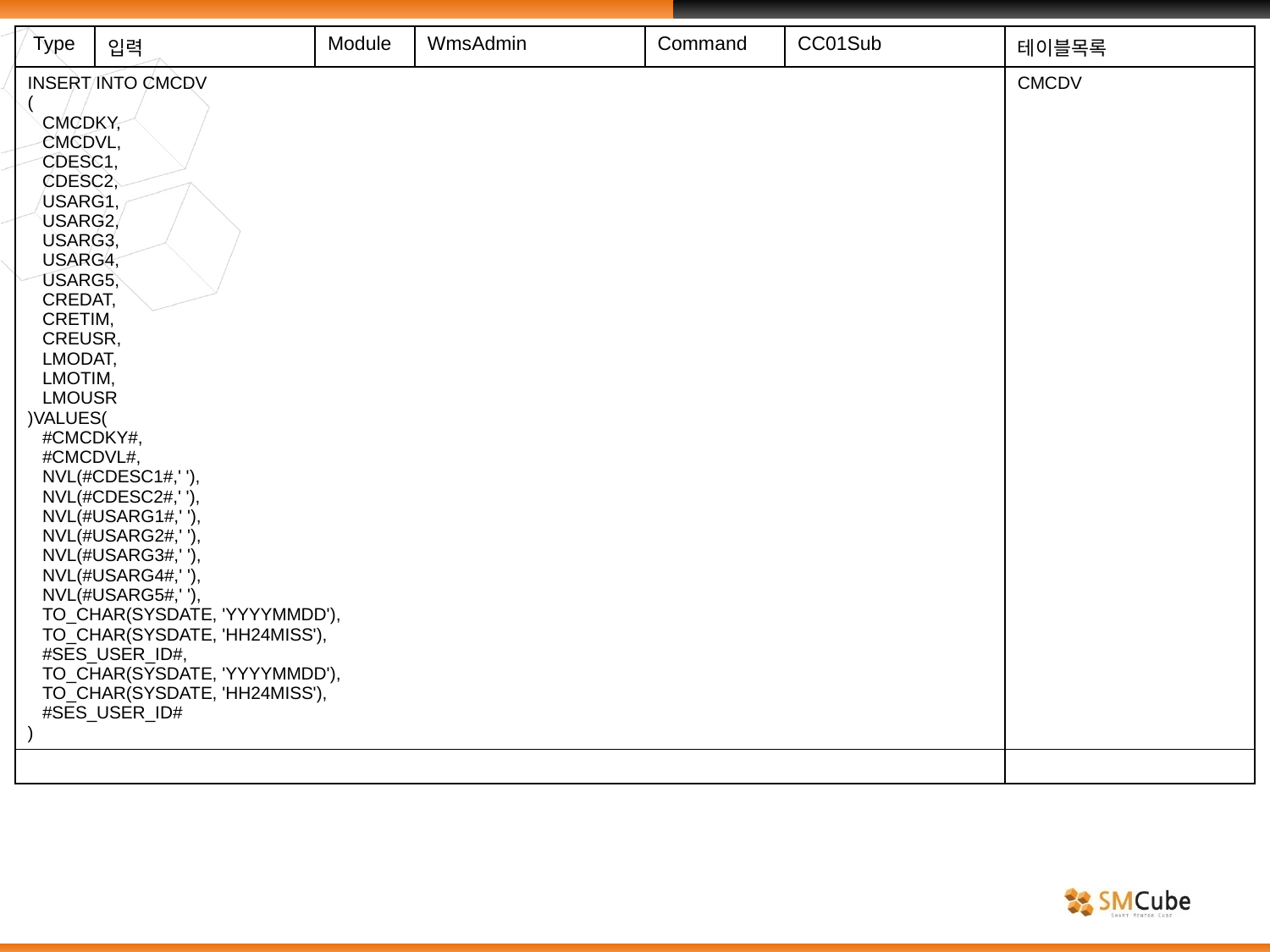

| Type | 입력 | Module | WmsAdmin | Command | CC01Sub | 테이블목록 |
| --- | --- | --- | --- | --- | --- | --- |
| INSERT INTO CMCDV ( CMCDKY, CMCDVL, CDESC1, CDESC2, USARG1, USARG2, USARG3, USARG4, USARG5, CREDAT, CRETIM, CREUSR, LMODAT, LMOTIM, LMOUSR )VALUES( #CMCDKY#, #CMCDVL#, NVL(#CDESC1#,' '), NVL(#CDESC2#,' '), NVL(#USARG1#,' '), NVL(#USARG2#,' '), NVL(#USARG3#,' '), NVL(#USARG4#,' '), NVL(#USARG5#,' '), TO\_CHAR(SYSDATE, 'YYYYMMDD'), TO\_CHAR(SYSDATE, 'HH24MISS'), #SES\_USER\_ID#, TO\_CHAR(SYSDATE, 'YYYYMMDD'), TO\_CHAR(SYSDATE, 'HH24MISS'), #SES\_USER\_ID# ) |  |  |  |  |  | CMCDV |
|  |  |  |  |  |  |  |